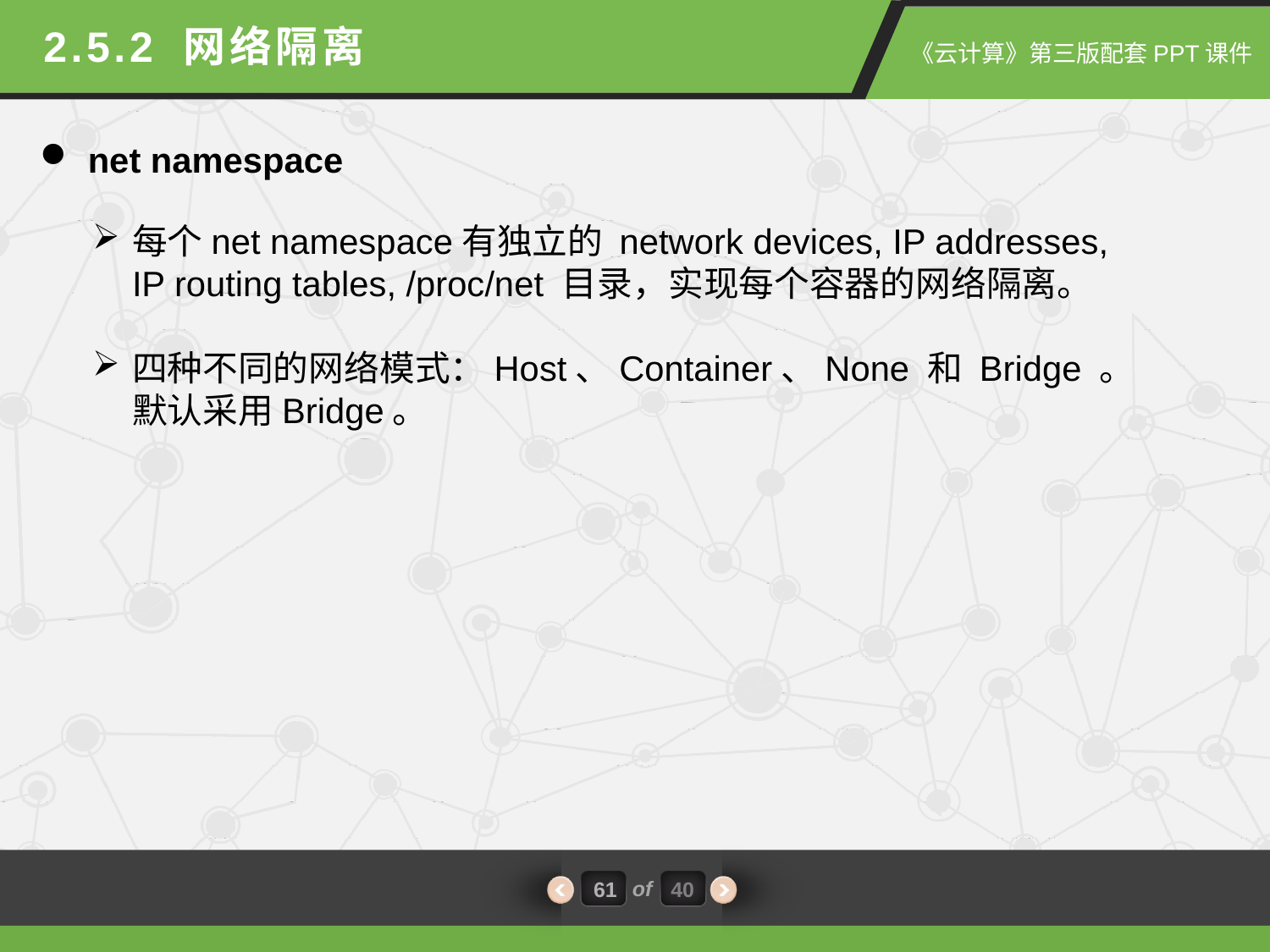

2.5.2 网络隔离
net namespace
每个net namespace有独立的 network devices, IP addresses, IP routing tables, /proc/net 目录，实现每个容器的网络隔离。

四种不同的网络模式：Host、Container、None 和 Bridge 。默认采用Bridge。
61